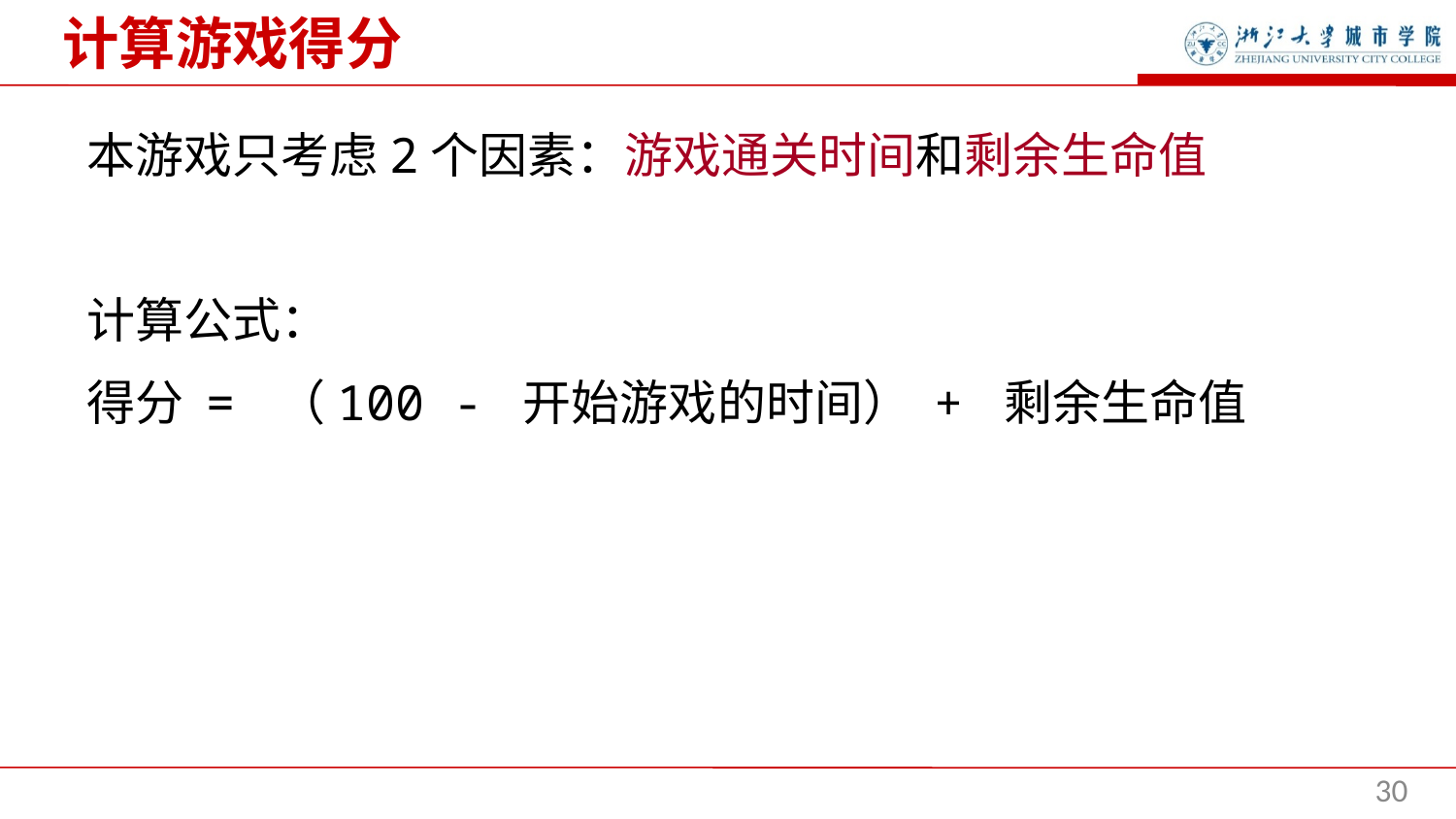

计算游戏得分
本游戏只考虑2个因素：游戏通关时间和剩余生命值

计算公式：
得分 = （100 - 开始游戏的时间） + 剩余生命值

30